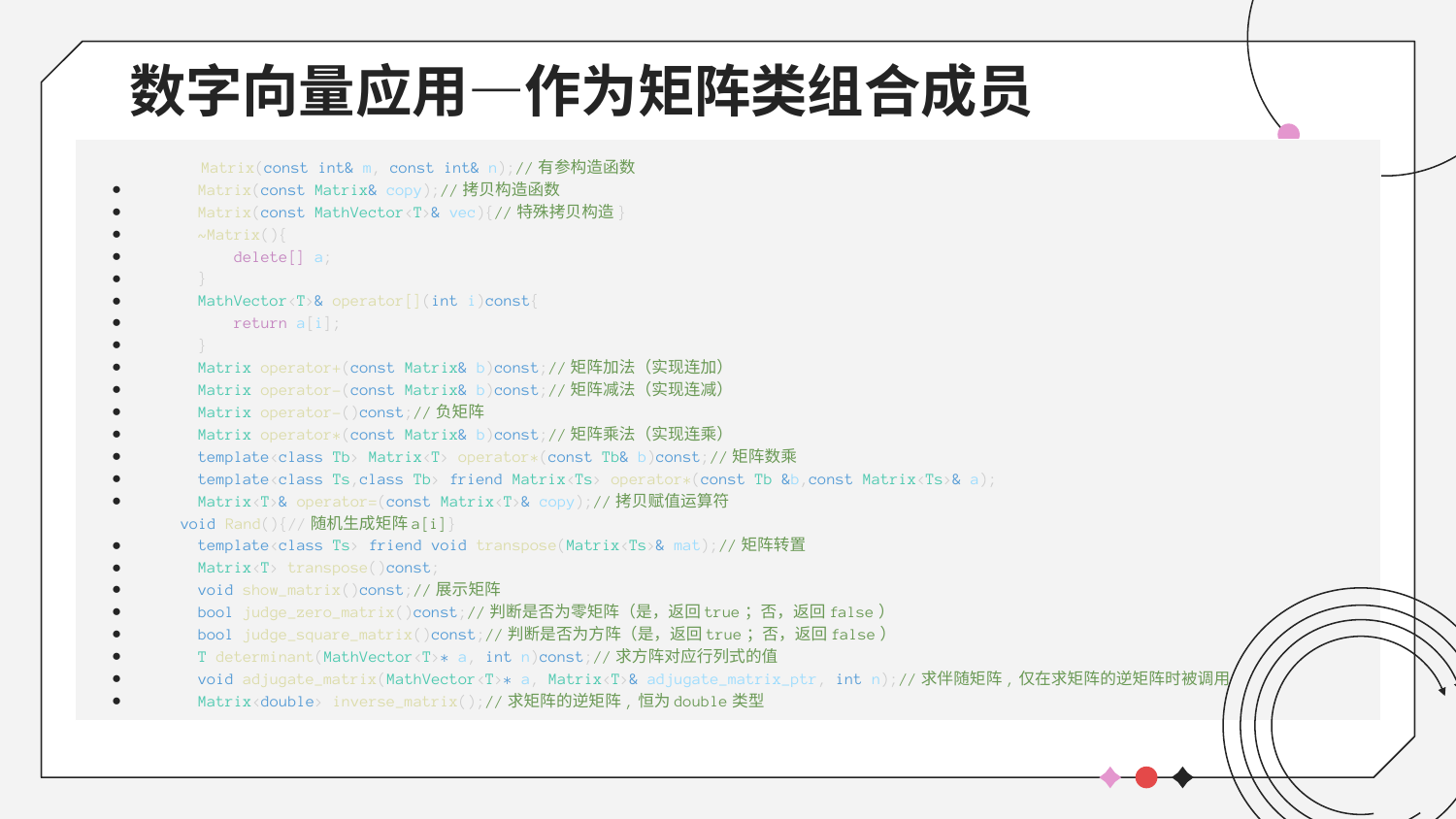

# 数字向量应用—作为矩阵类组合成员
          Matrix(const int& m, const int& n);//有参构造函数
    Matrix(const Matrix& copy);//拷贝构造函数
    Matrix(const MathVector<T>& vec){//特殊拷贝构造}
    ~Matrix(){
        delete[] a;
    }
    MathVector<T>& operator[](int i)const{
        return a[i];
    }
    Matrix operator+(const Matrix& b)const;//矩阵加法（实现连加）
    Matrix operator-(const Matrix& b)const;//矩阵减法（实现连减）
    Matrix operator-()const;//负矩阵
    Matrix operator*(const Matrix& b)const;//矩阵乘法（实现连乘）
    template<class Tb> Matrix<T> operator*(const Tb& b)const;//矩阵数乘
    template<class Ts,class Tb> friend Matrix<Ts> operator*(const Tb &b,const Matrix<Ts>& a);
    Matrix<T>& operator=(const Matrix<T>& copy);//拷贝赋值运算符
    void Rand(){//随机生成矩阵a[i]}
    template<class Ts> friend void transpose(Matrix<Ts>& mat);//矩阵转置
    Matrix<T> transpose()const;
    void show_matrix()const;//展示矩阵
    bool judge_zero_matrix()const;//判断是否为零矩阵（是，返回true；否，返回false）
    bool judge_square_matrix()const;//判断是否为方阵（是，返回true；否，返回false）
    T determinant(MathVector<T>* a, int n)const;//求方阵对应行列式的值
    void adjugate_matrix(MathVector<T>* a, Matrix<T>& adjugate_matrix_ptr, int n);//求伴随矩阵,仅在求矩阵的逆矩阵时被调用
    Matrix<double> inverse_matrix();//求矩阵的逆矩阵,恒为double类型